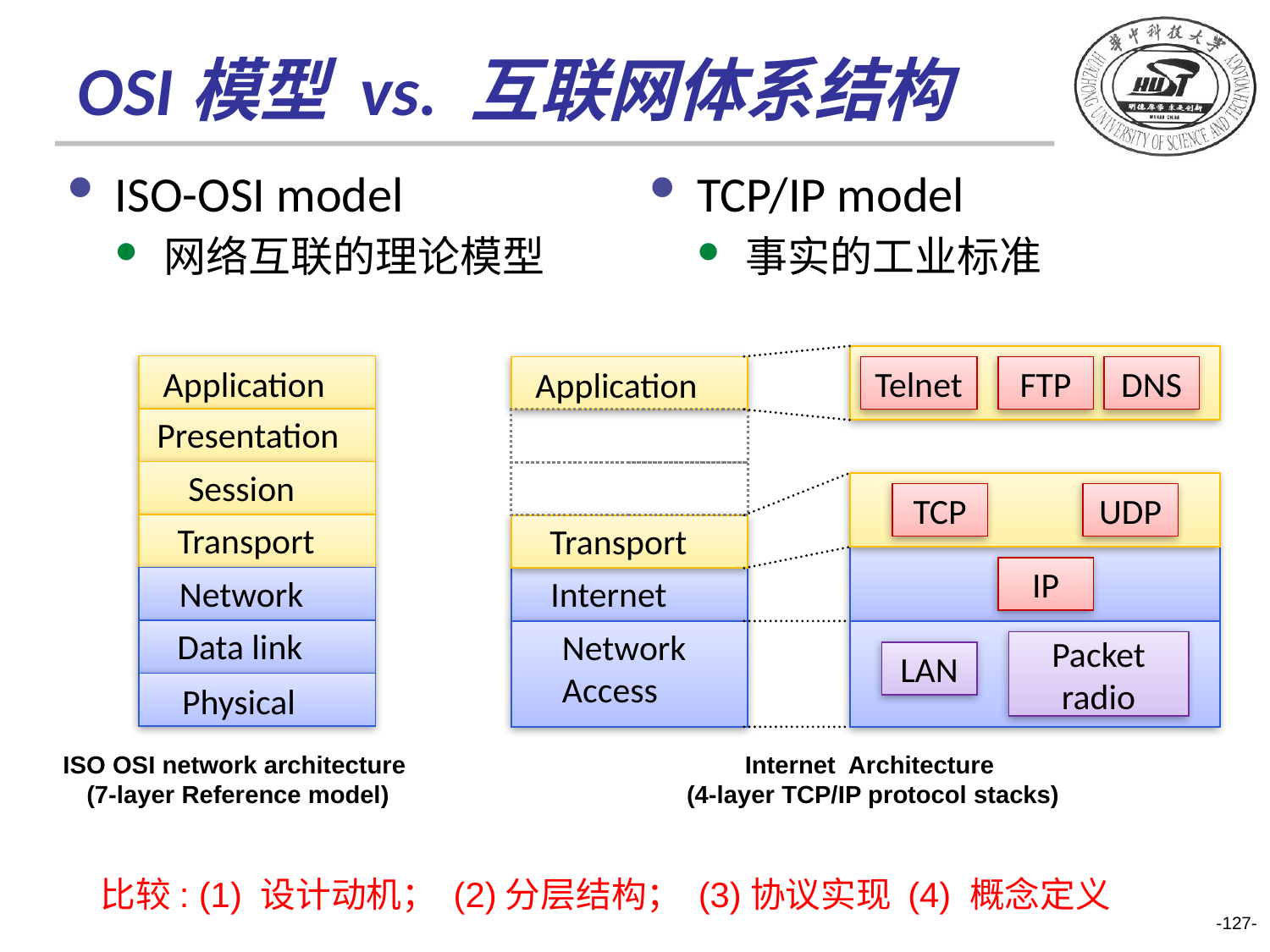

# OSI模型 vs. 互联网体系结构
ISO-OSI model
网络互联的理论模型
TCP/IP model
事实的工业标准

Application
Telnet
FTP
DNS

TCP
UDP
Transport

IP
Internet

Network
Access

Packet
radio
LAN

Application
Presentation

Session

Transport

Network

Data link

Physical
ISO OSI network architecture
(7-layer Reference model)
Internet  Architecture
(4-layer TCP/IP protocol stacks)
比较: (1) 设计动机； (2)分层结构； (3)协议实现 (4) 概念定义
-127-